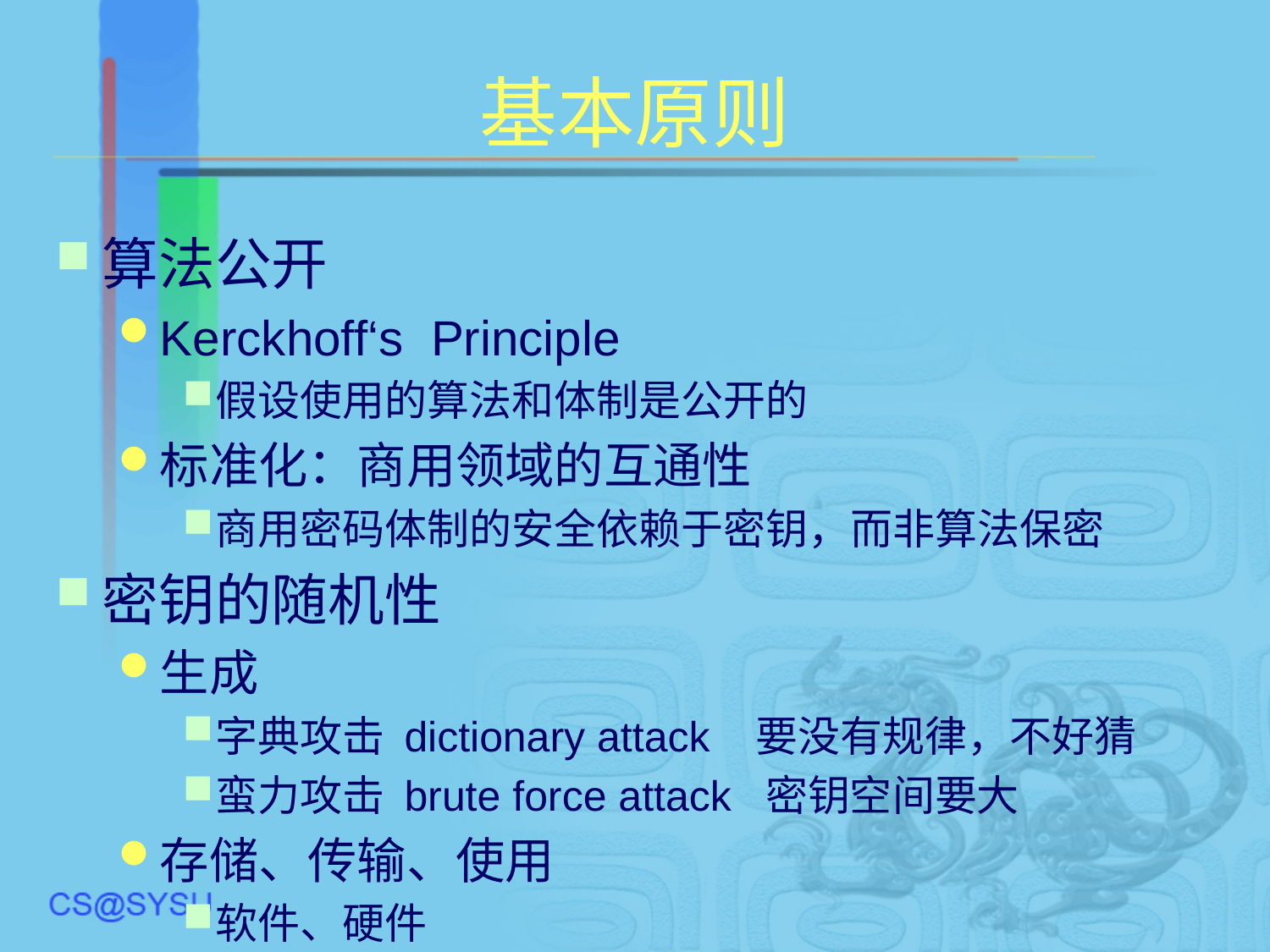

# 基本原则
算法公开
Kerckhoff‘s  Principle
假设使用的算法和体制是公开的
标准化：商用领域的互通性
商用密码体制的安全依赖于密钥，而非算法保密
密钥的随机性
生成
字典攻击 dictionary attack   要没有规律，不好猜
蛮力攻击 brute force attack  密钥空间要大
存储、传输、使用
软件、硬件